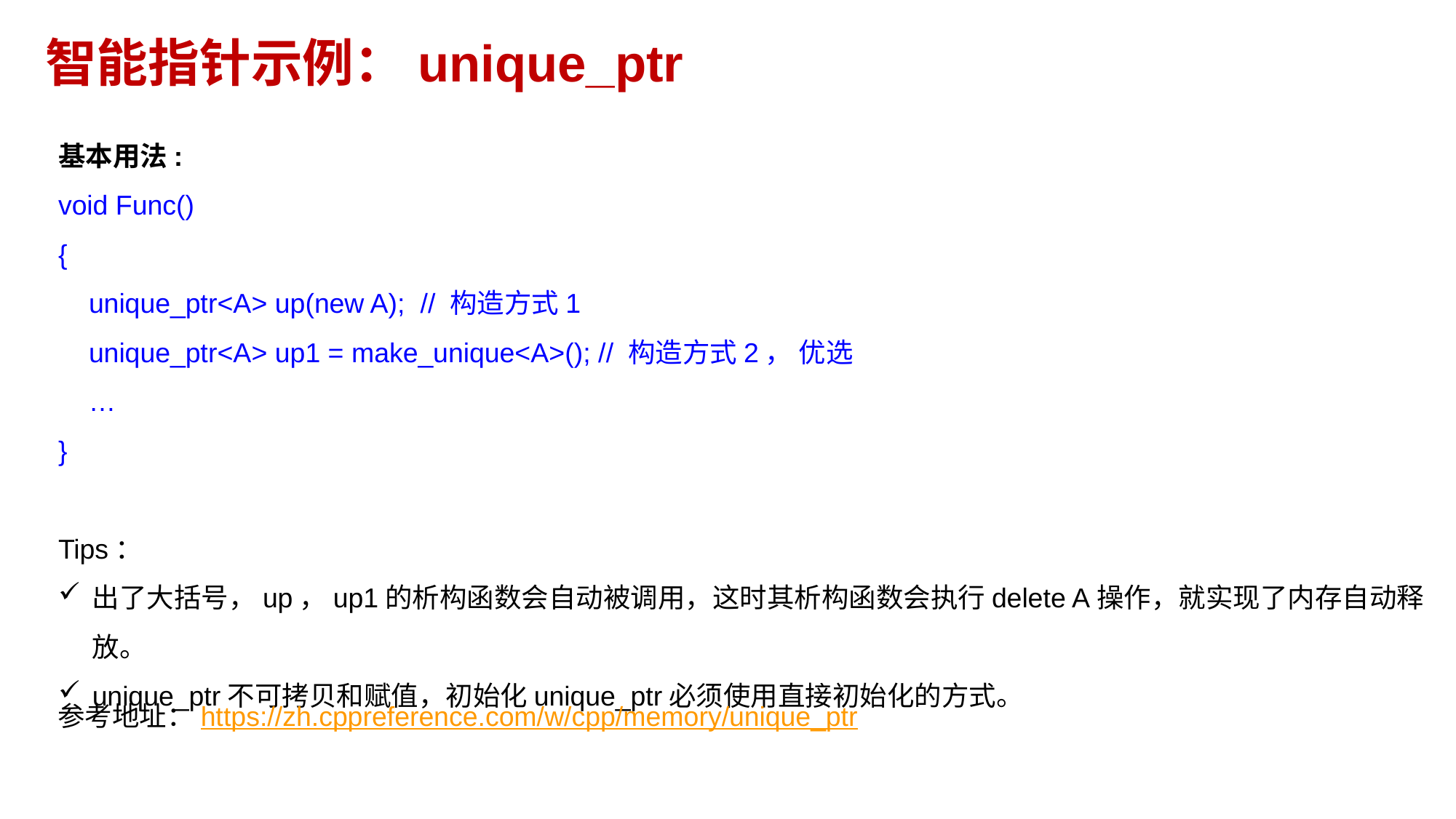

# 智能指针示例：unique_ptr
基本用法:
void Func()
{
    unique_ptr<A> up(new A);  // 构造方式1
    unique_ptr<A> up1 = make_unique<A>(); // 构造方式2， 优选
    …
}

Tips：
出了大括号，up，up1的析构函数会自动被调用，这时其析构函数会执行delete A操作，就实现了内存自动释放。
unique_ptr不可拷贝和赋值，初始化unique_ptr必须使用直接初始化的方式。

参考地址：https://zh.cppreference.com/w/cpp/memory/unique_ptr